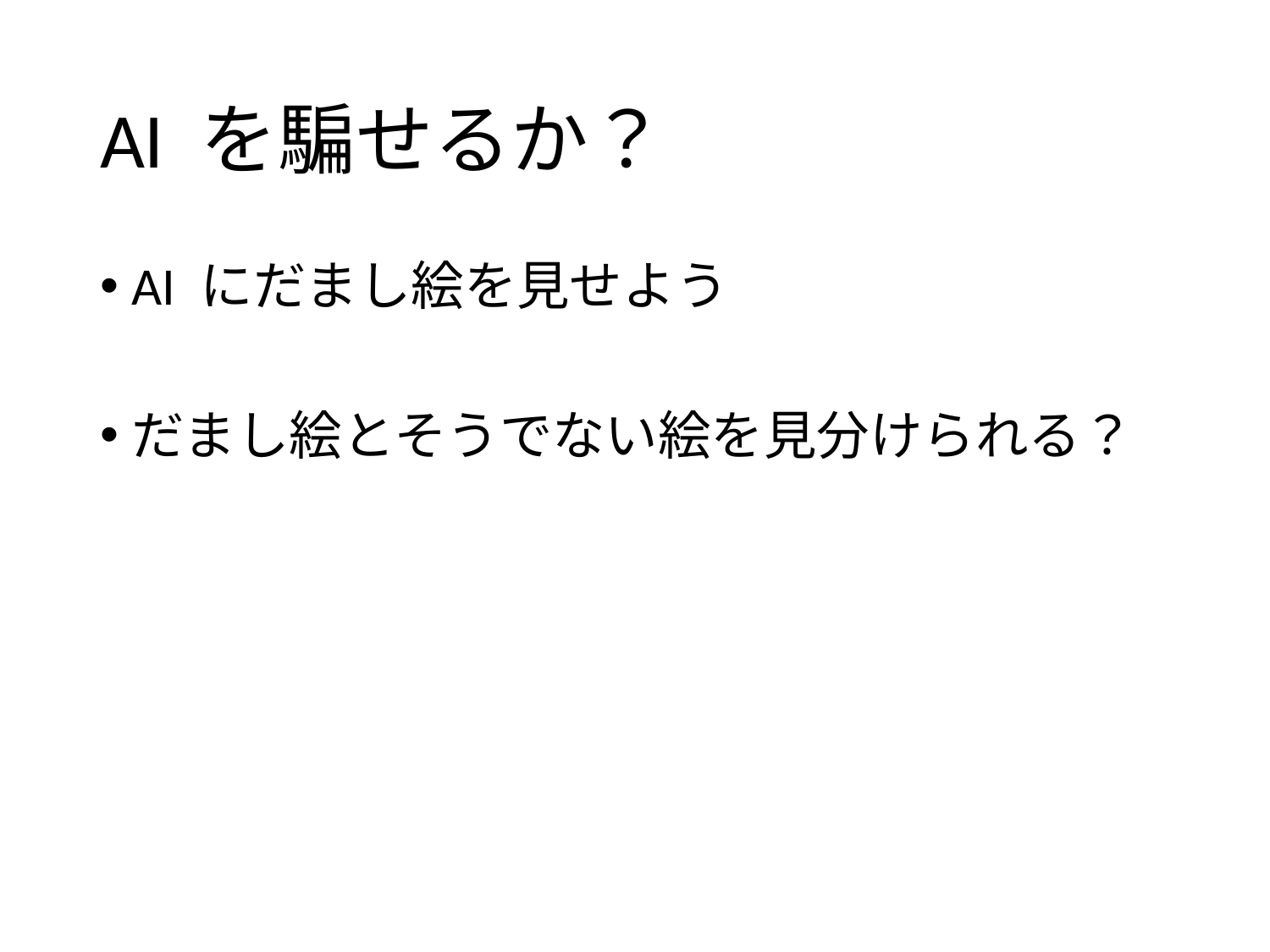

# AI を騙せるか？
AI にだまし絵を見せよう

だまし絵とそうでない絵を見分けられる？